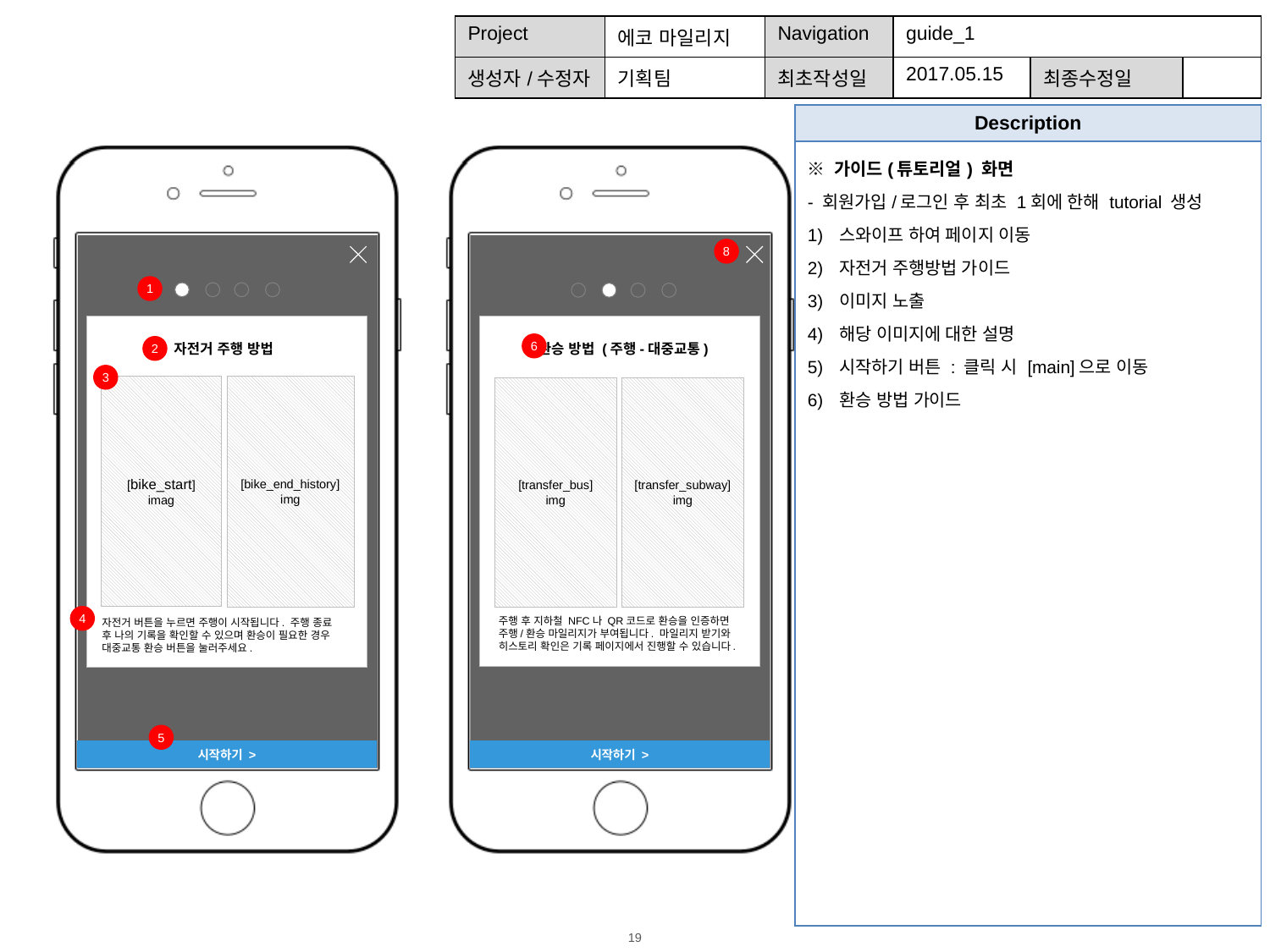

| Project | 에코 마일리지 | Navigation | guide\_1 |  |  |
| --- | --- | --- | --- | --- | --- |
| 생성자/수정자 | 기획팀 | 최초작성일 | 2017.05.15 | 최종수정일 |  |
| Description |
| --- |
| ※ 가이드(튜토리얼) 화면 - 회원가입/로그인 후 최초 1회에 한해 tutorial 생성 스와이프 하여 페이지 이동 자전거 주행방법 가이드 이미지 노출 해당 이미지에 대한 설명 시작하기 버튼 : 클릭 시 [main]으로 이동 환승 방법 가이드 |

8

1

자전거 주행 방법
환승 방법 (주행-대중교통)
6
2
3
[bike_start]
imag
[bike_end_history]
img
[transfer_bus]
img
[transfer_subway]
img
4
주행 후 지하철 NFC나 QR코드로 환승을 인증하면 주행/환승 마일리지가 부여됩니다. 마일리지 받기와 히스토리 확인은 기록 페이지에서 진행할 수 있습니다.
자전거 버튼을 누르면 주행이 시작됩니다. 주행 종료
후 나의 기록을 확인할 수 있으며 환승이 필요한 경우
대중교통 환승 버튼을 눌러주세요.
5
시작하기 >
시작하기 >